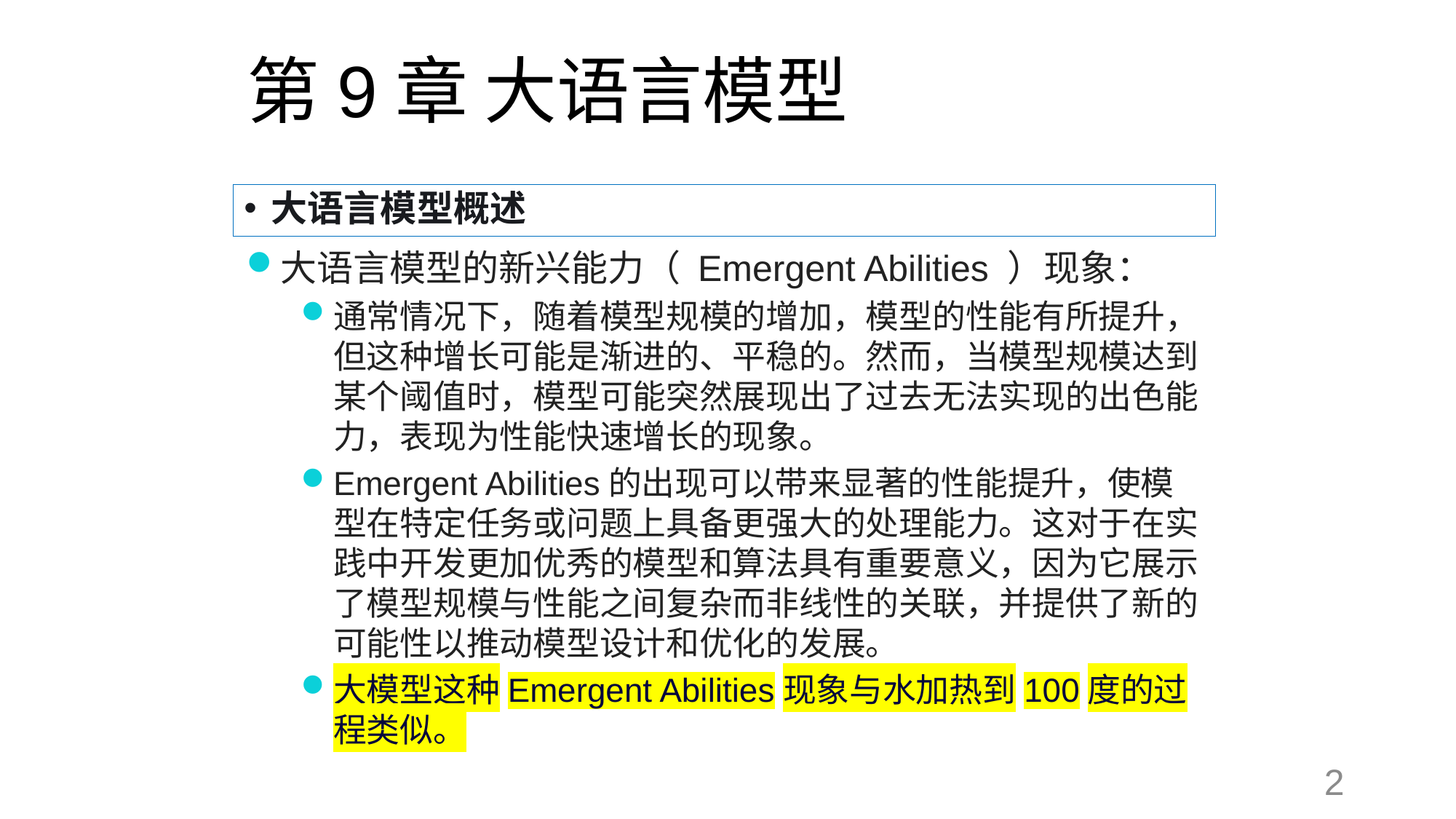

# 第9章 大语言模型
大语言模型概述

大语言模型的新兴能力（ Emergent Abilities ）现象：
通常情况下，随着模型规模的增加，模型的性能有所提升，但这种增长可能是渐进的、平稳的。然而，当模型规模达到某个阈值时，模型可能突然展现出了过去无法实现的出色能力，表现为性能快速增长的现象。
Emergent Abilities的出现可以带来显著的性能提升，使模型在特定任务或问题上具备更强大的处理能力。这对于在实践中开发更加优秀的模型和算法具有重要意义，因为它展示了模型规模与性能之间复杂而非线性的关联，并提供了新的可能性以推动模型设计和优化的发展。
大模型这种Emergent Abilities现象与水加热到100度的过程类似。

2